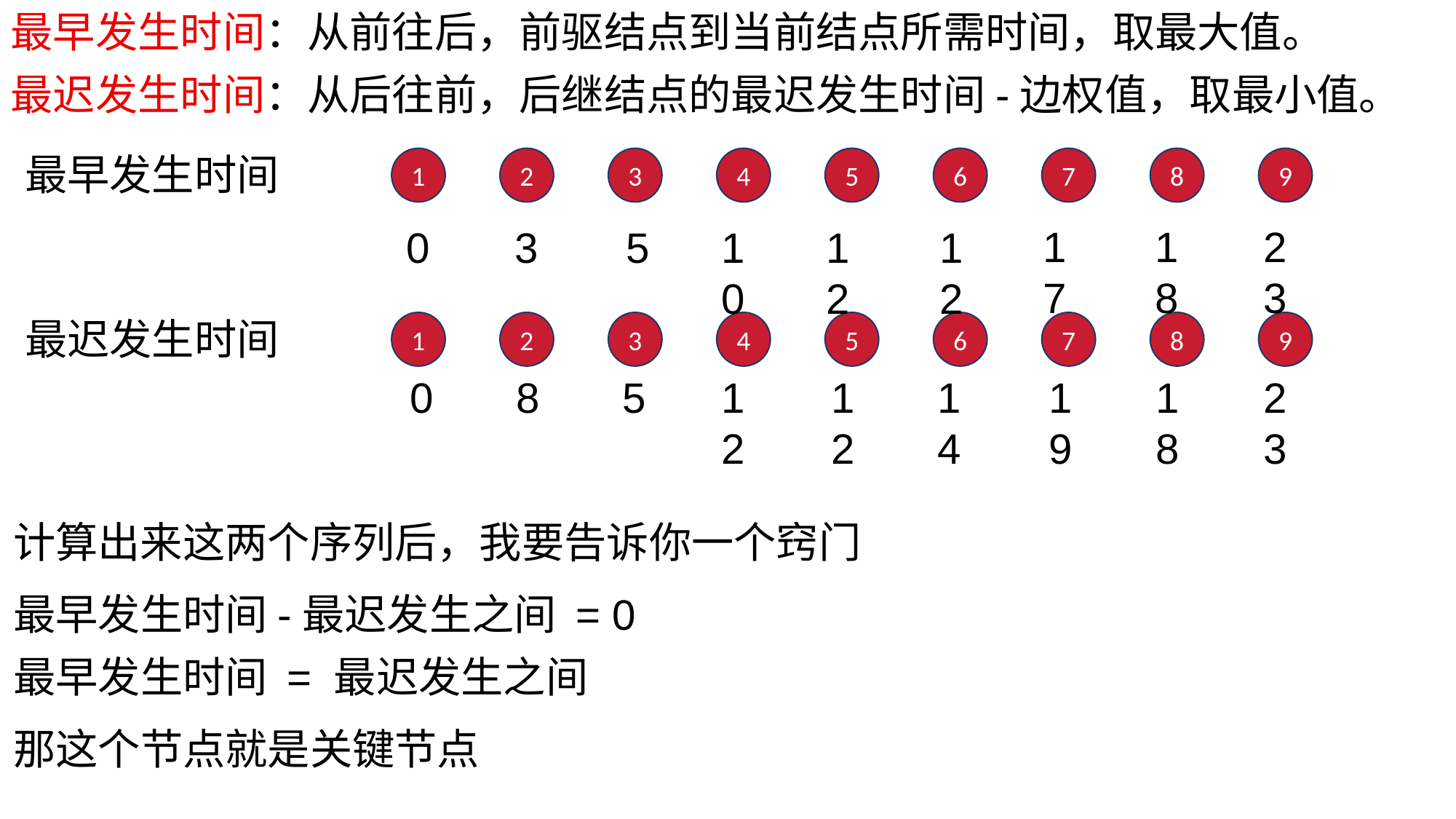

最早发生时间：从前往后，前驱结点到当前结点所需时间，取最大值。
最迟发生时间：从后往前，后继结点的最迟发生时间-边权值，取最小值。
最早发生时间
1
2
3
4
5
6
7
8
9
17
18
23
0
3
5
10
12
12
最迟发生时间
1
2
3
4
5
6
7
8
9
0
8
5
12
12
14
19
18
23
计算出来这两个序列后，我要告诉你一个窍门
最早发生时间-最迟发生之间 = 0
最早发生时间 = 最迟发生之间
那这个节点就是关键节点